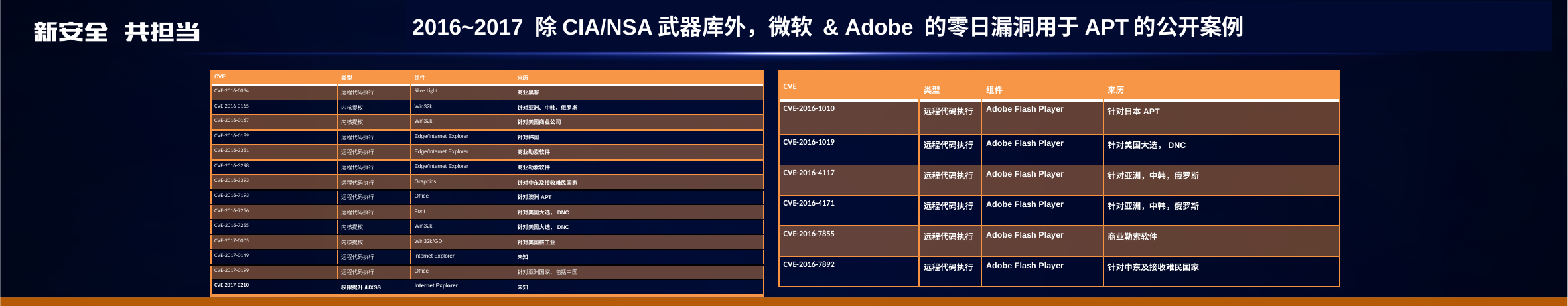

# 2016~2017 除CIA/NSA武器库外，微软 & Adobe 的零日漏洞用于APT的公开案例
| CVE | 类型 | 组件 | 来历 |
| --- | --- | --- | --- |
| CVE-2016-0034 | 远程代码执行 | SilverLight | 商业黑客 |
| CVE-2016-0165 | 内核提权 | Win32k | 针对亚洲、中韩、俄罗斯 |
| CVE-2016-0167 | 内核提权 | Win32k | 针对美国商业公司 |
| CVE-2016-0189 | 远程代码执行 | Edge/Internet Explorer | 针对韩国 |
| CVE-2016-3351 | 远程代码执行 | Edge/Internet Explorer | 商业勒索软件 |
| CVE-2016-3298 | 远程代码执行 | Edge/Internet Explorer | 商业勒索软件 |
| CVE-2016-3393 | 远程代码执行 | Graphics | 针对中东及接收难民国家 |
| CVE-2016-7193 | 远程代码执行 | Office | 针对澳洲APT |
| CVE-2016-7256 | 远程代码执行 | Font | 针对美国大选，DNC |
| CVE-2016-7255 | 内核提权 | Win32k | 针对美国大选，DNC |
| CVE-2017-0005 | 内核提权 | Win32k/GDI | 针对美国核工业 |
| CVE-2017-0149 | 远程代码执行 | Internet Explorer | 未知 |
| CVE-2017-0199 | 远程代码执行 | Office | 针对亚洲国家，包括中国 |
| CVE-2017-0210 | 权限提升/UXSS | Internet Explorer | 未知 |
| CVE | 类型 | 组件 | 来历 |
| --- | --- | --- | --- |
| CVE-2016-1010 | 远程代码执行 | Adobe Flash Player | 针对日本APT |
| CVE-2016-1019 | 远程代码执行 | Adobe Flash Player | 针对美国大选，DNC |
| CVE-2016-4117 | 远程代码执行 | Adobe Flash Player | 针对亚洲，中韩，俄罗斯 |
| CVE-2016-4171 | 远程代码执行 | Adobe Flash Player | 针对亚洲，中韩，俄罗斯 |
| CVE-2016-7855 | 远程代码执行 | Adobe Flash Player | 商业勒索软件 |
| CVE-2016-7892 | 远程代码执行 | Adobe Flash Player | 针对中东及接收难民国家 |